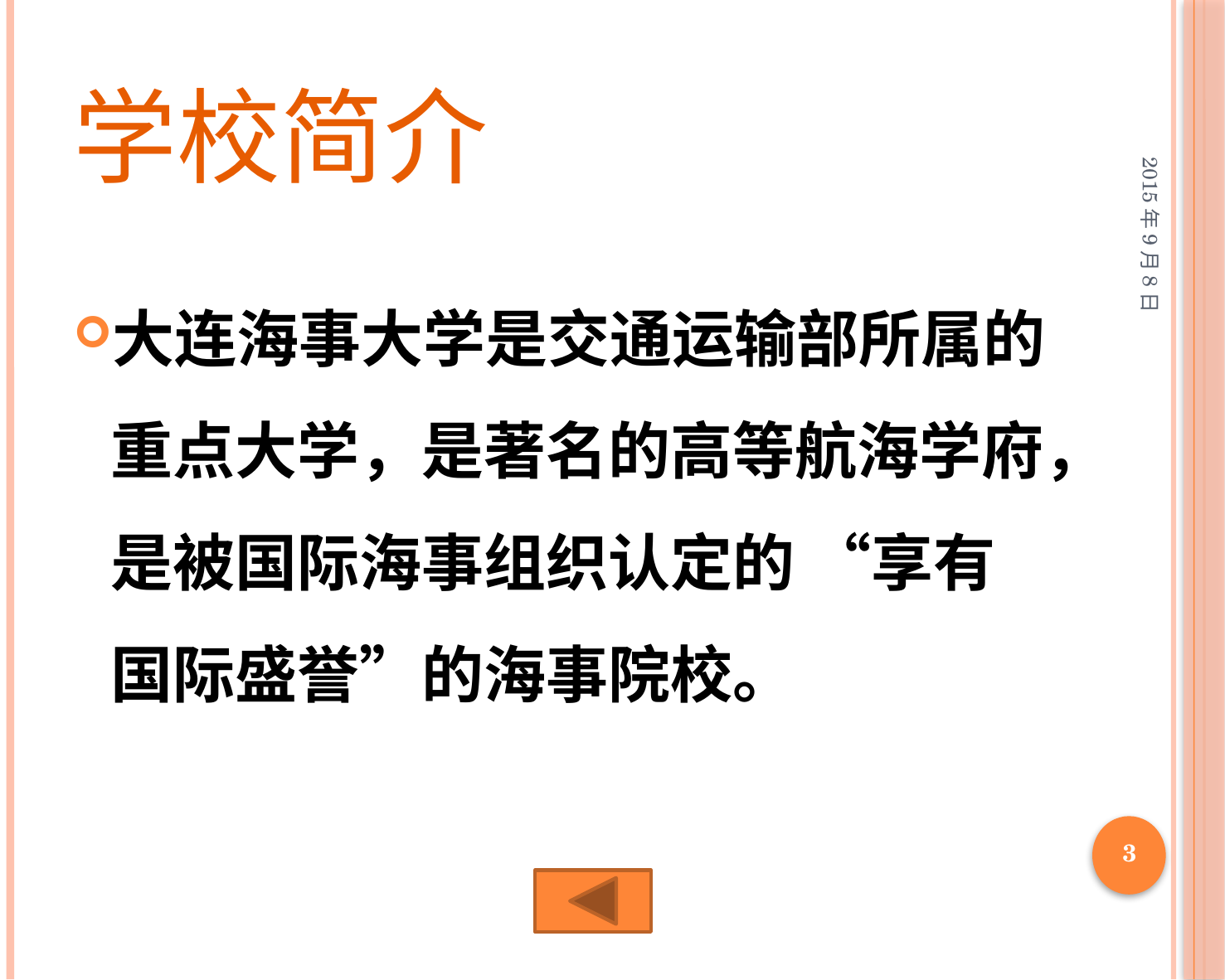

# 学校简介
2015年9月8日
大连海事大学是交通运输部所属的重点大学，是著名的高等航海学府，是被国际海事组织认定的 “享有国际盛誉”的海事院校。

3